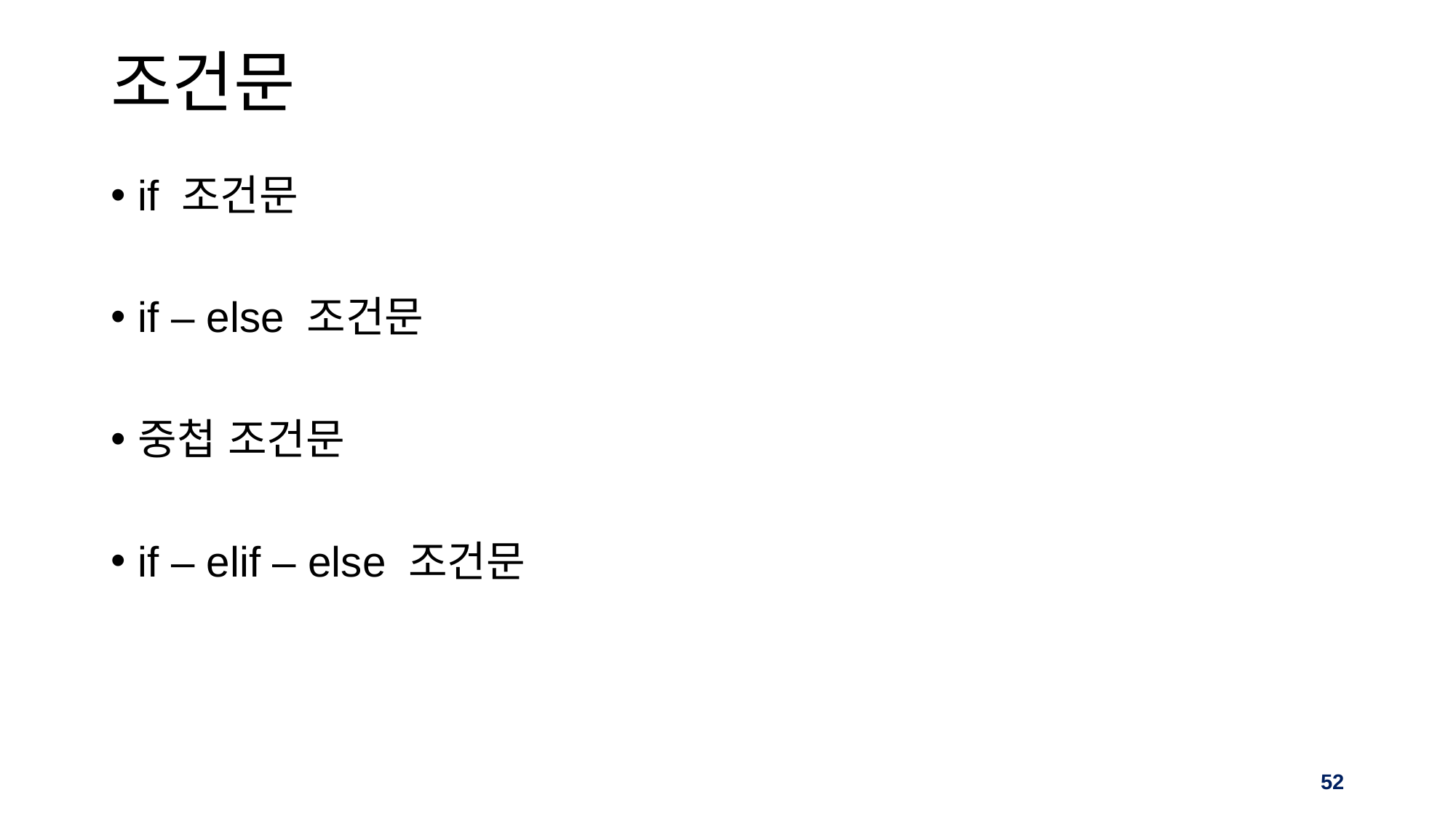

# 조건문
if 조건문

if – else 조건문

중첩 조건문

if – elif – else 조건문
52